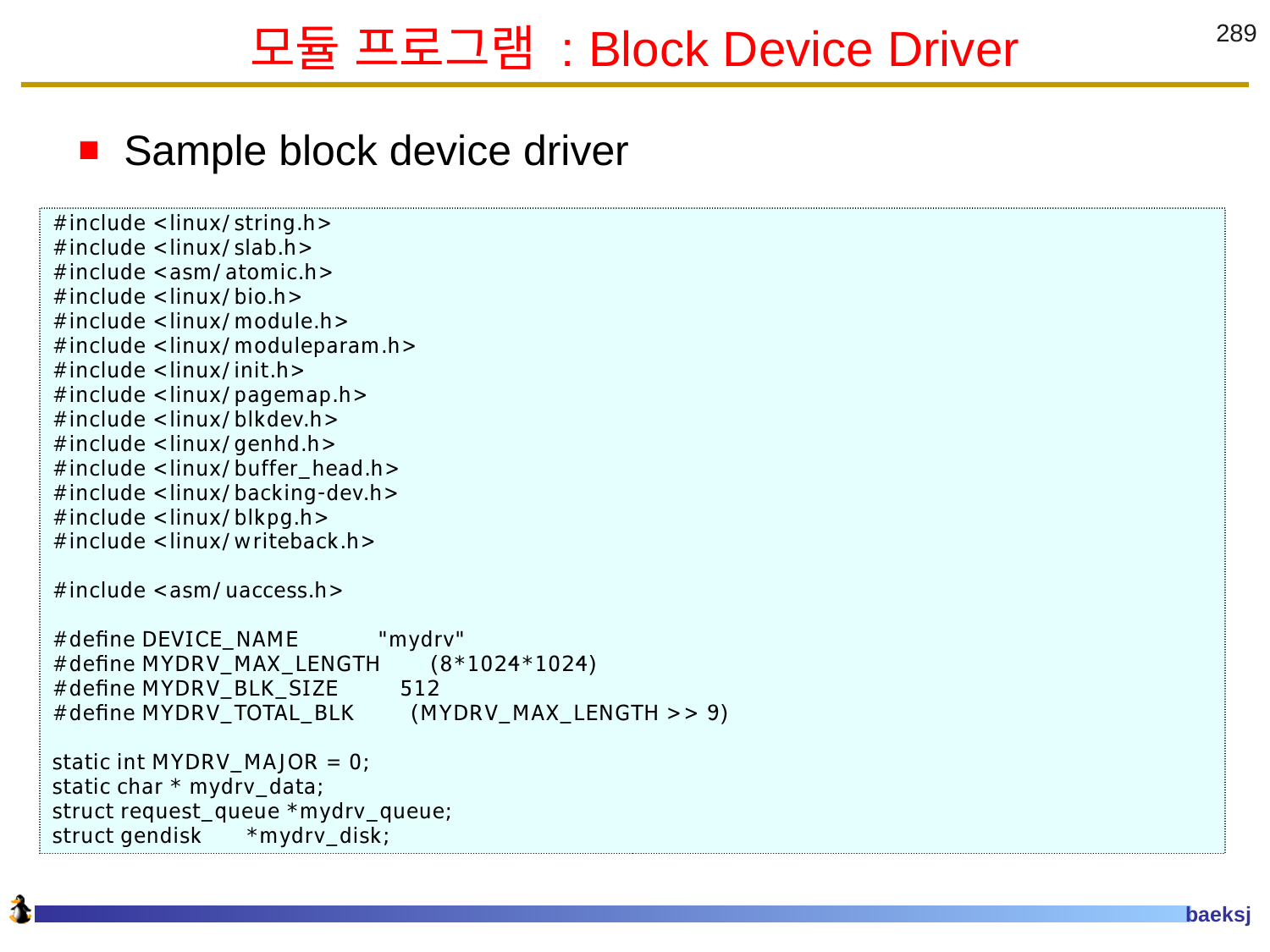

# 모듈 프로그램 : Block Device Driver
289
Sample block device driver
#include <linux/string.h>
#include <linux/slab.h>
#include <asm/atomic.h>
#include <linux/bio.h>
#include <linux/module.h>
#include <linux/moduleparam.h>
#include <linux/init.h>
#include <linux/pagemap.h>
#include <linux/blkdev.h>
#include <linux/genhd.h>
#include <linux/buffer_head.h>
#include <linux/backing-dev.h>
#include <linux/blkpg.h>
#include <linux/writeback.h>

#include <asm/uaccess.h>

#define DEVICE_NAME             "mydrv"
#define MYDRV_MAX_LENGTH        (8*1024*1024)
#define MYDRV_BLK_SIZE          512
#define MYDRV_TOTAL_BLK         (MYDRV_MAX_LENGTH >> 9)

static int MYDRV_MAJOR = 0;
static char * mydrv_data;
struct request_queue *mydrv_queue;
struct gendisk       *mydrv_disk;